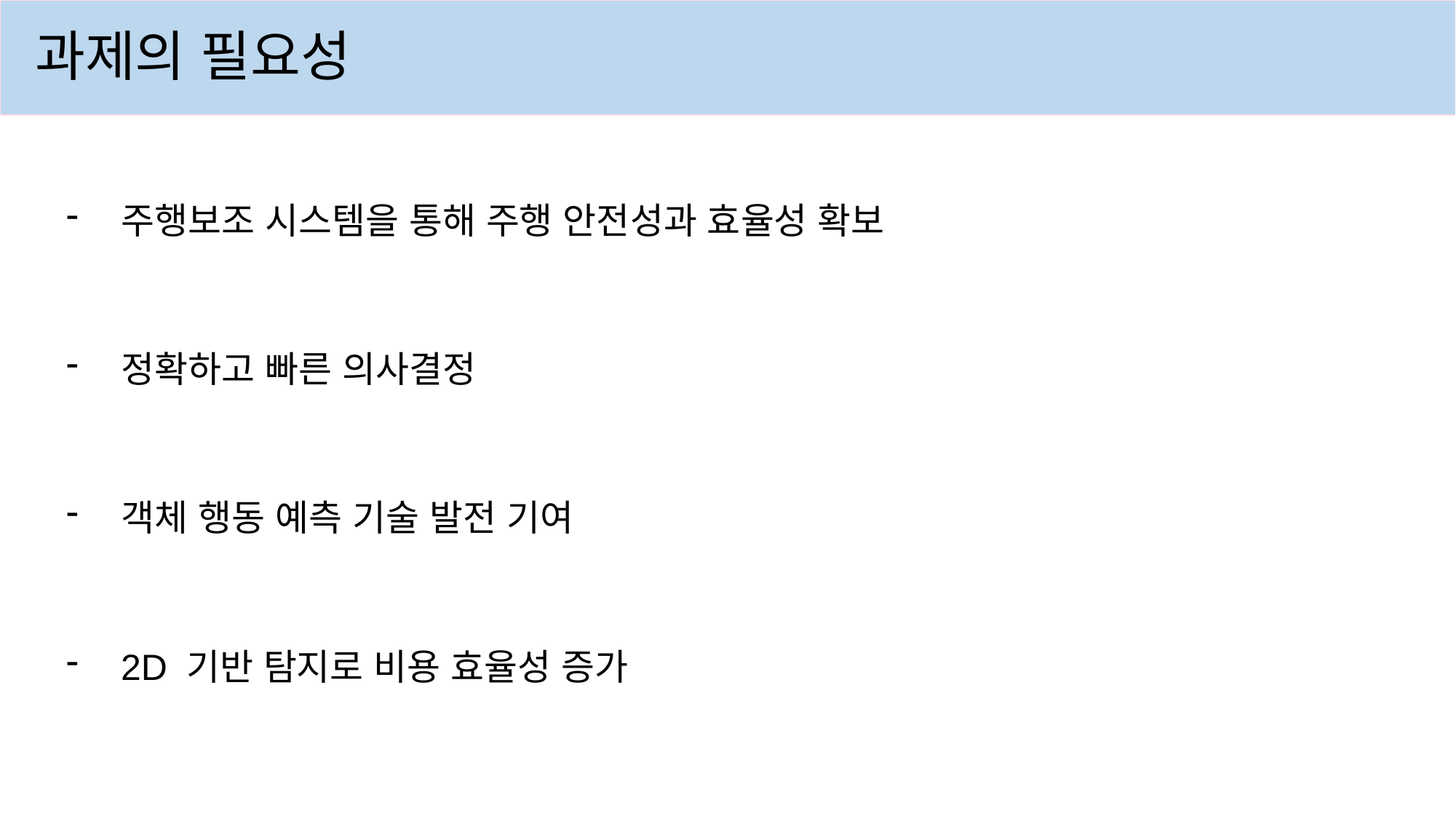

과제의 필요성

주행보조 시스템을 통해 주행 안전성과 효율성 확보

정확하고 빠른 의사결정

객체 행동 예측 기술 발전 기여

2D 기반 탐지로 비용 효율성 증가